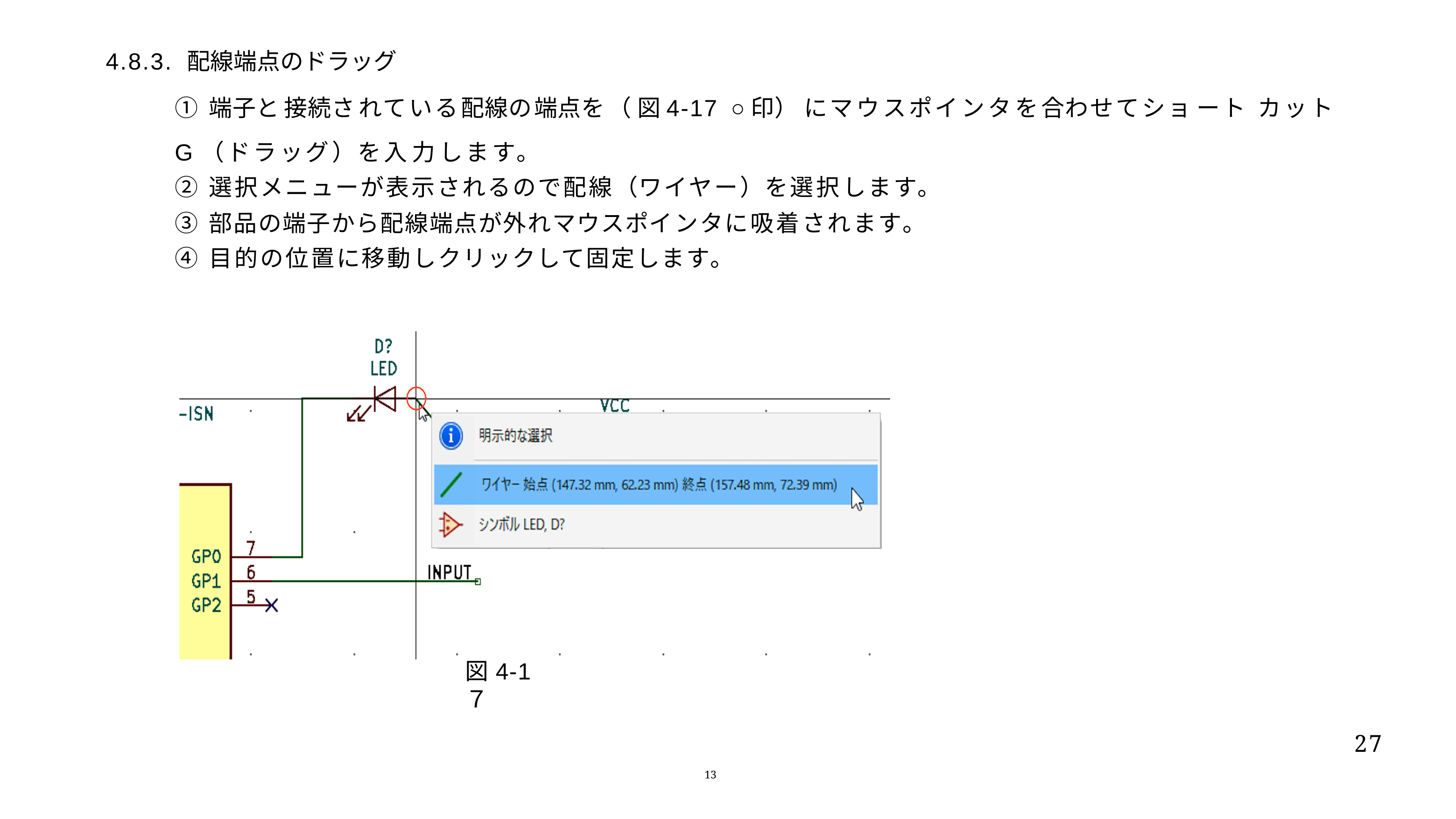

4.8.3. 配線端点のドラッグ
① 端子と接続されている配線の端点を（図4-17 ○印）にマウスポインタを合わせてショート カットG（ドラッグ）を入力します。
② 選択メニューが表示されるので配線（ワイヤー）を選択します。
③ 部品の端子から配線端点が外れマウスポインタに吸着されます。
④ 目的の位置に移動しクリックして固定します。

図4-1７
27
13